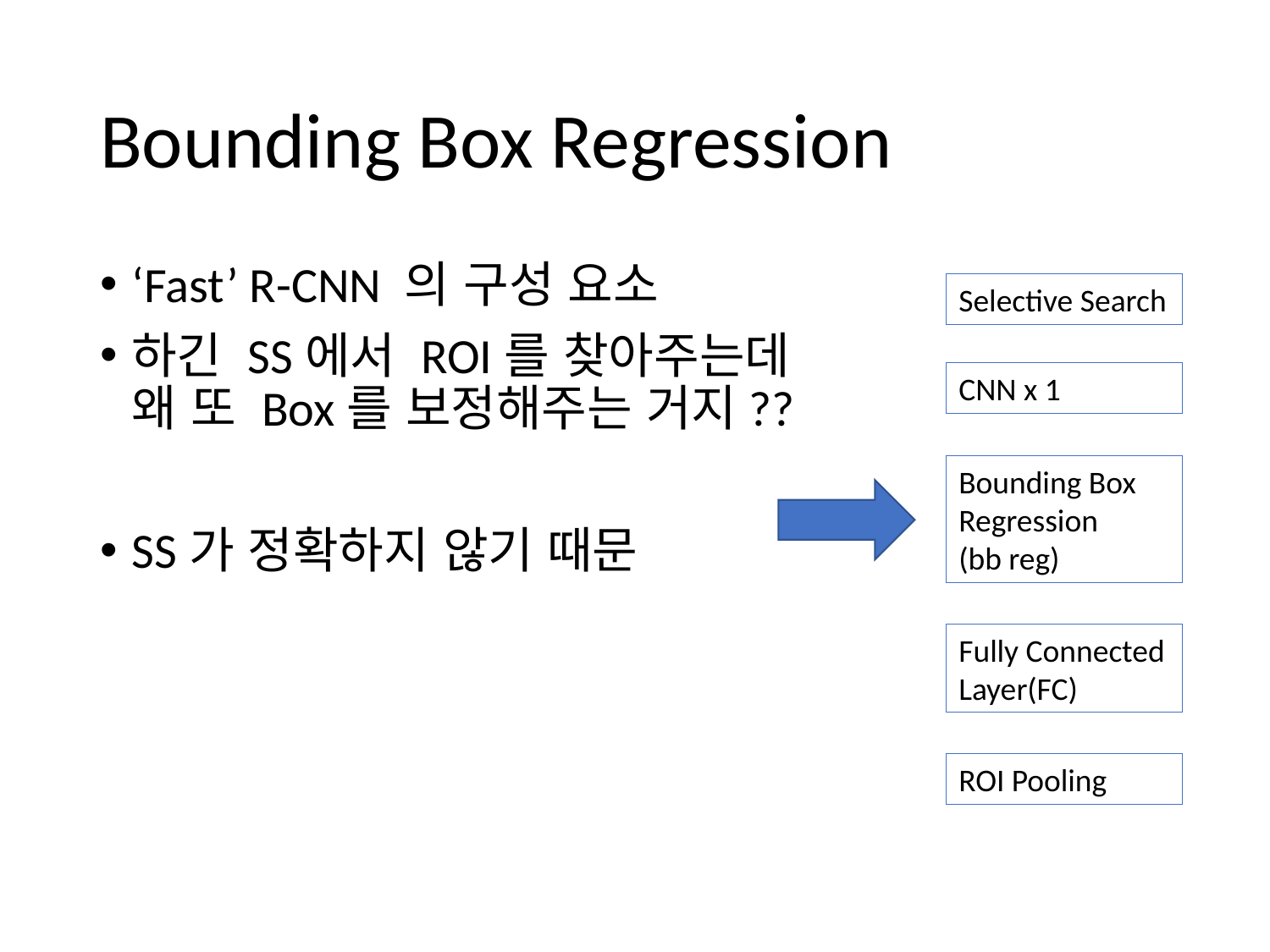

# Bounding Box Regression
‘Fast’ R-CNN 의 구성 요소
하긴 SS에서 ROI를 찾아주는데
왜 또 Box를 보정해주는 거지??

SS가 정확하지 않기 때문
Selective Search
CNN x 1
Bounding Box Regression
(bb reg)

Fully Connected Layer(FC)
ROI Pooling